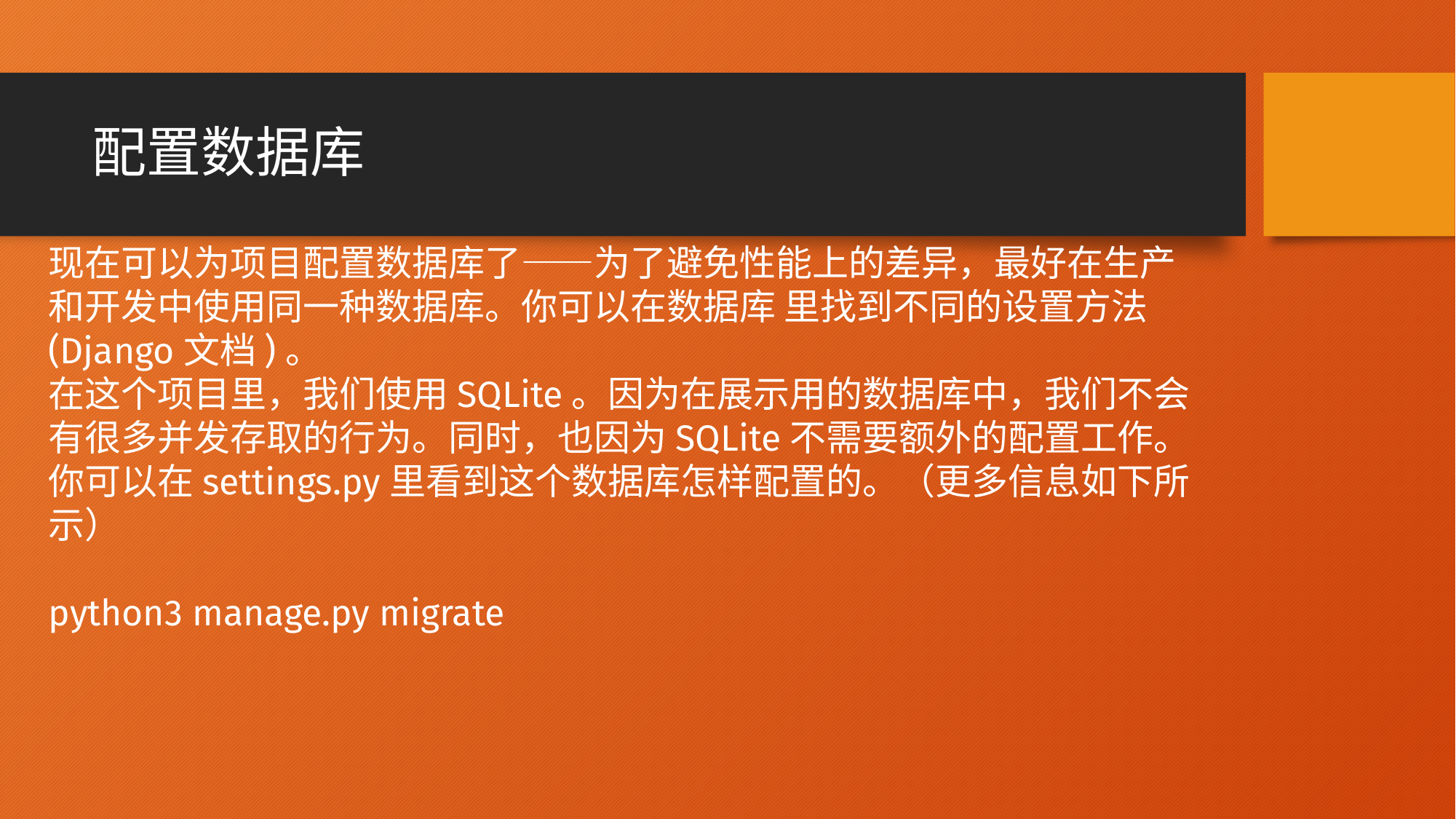

# 配置数据库
现在可以为项目配置数据库了——为了避免性能上的差异，最好在生产和开发中使用同一种数据库。你可以在数据库 里找到不同的设置方法(Django文档)。
在这个项目里，我们使用SQLite。因为在展示用的数据库中，我们不会有很多并发存取的行为。同时，也因为SQLite不需要额外的配置工作。你可以在settings.py里看到这个数据库怎样配置的。（更多信息如下所示）

python3 manage.py migrate